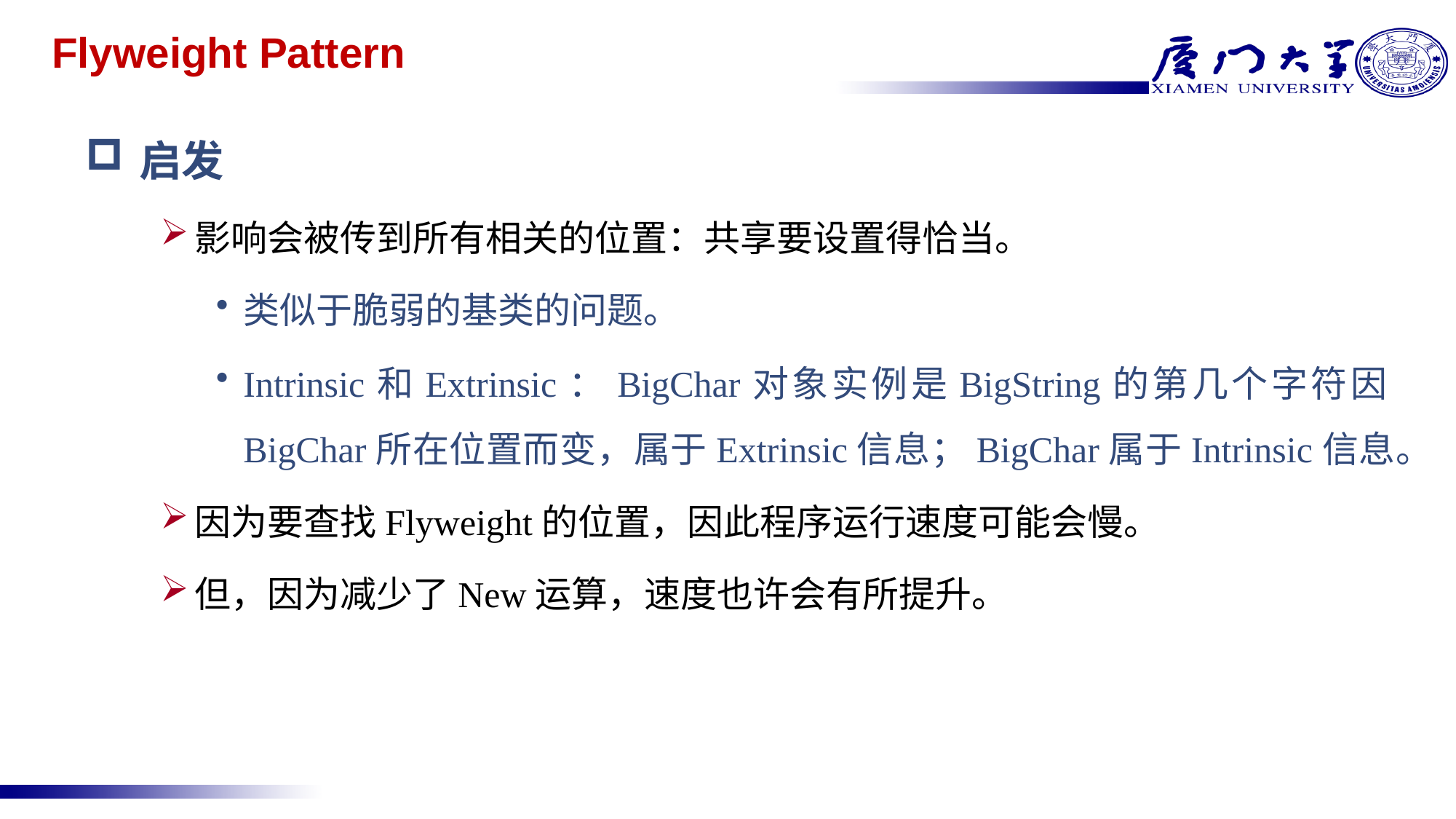

# Flyweight Pattern
启发
影响会被传到所有相关的位置：共享要设置得恰当。
类似于脆弱的基类的问题。
Intrinsic和Extrinsic：BigChar对象实例是BigString的第几个字符因BigChar所在位置而变，属于Extrinsic信息；BigChar属于Intrinsic信息。
因为要查找Flyweight的位置，因此程序运行速度可能会慢。
但，因为减少了New运算，速度也许会有所提升。